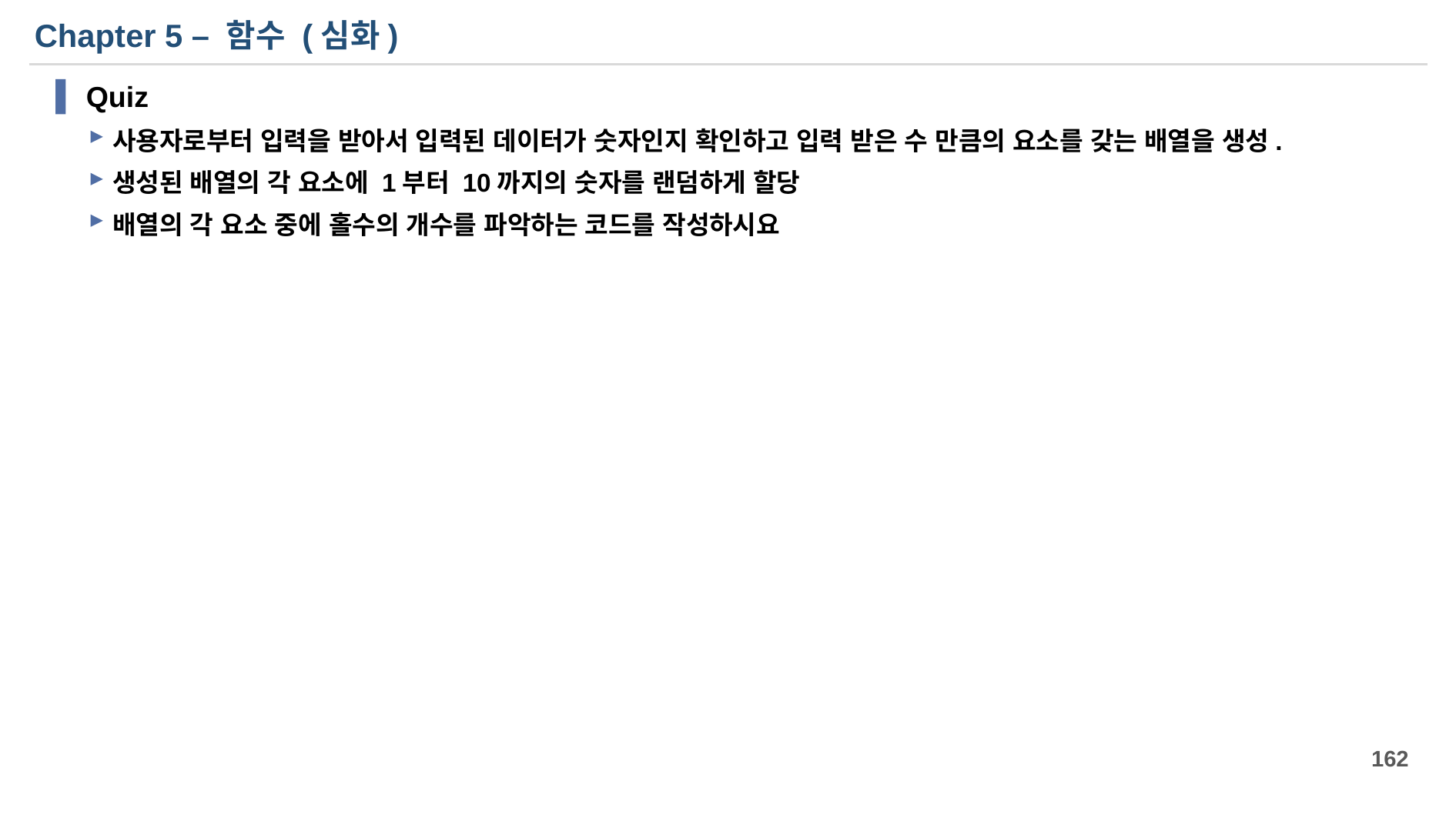

# Chapter 5 – 함수 (심화)
Quiz
사용자로부터 입력을 받아서 입력된 데이터가 숫자인지 확인하고 입력 받은 수 만큼의 요소를 갖는 배열을 생성.
생성된 배열의 각 요소에 1부터 10까지의 숫자를 랜덤하게 할당
배열의 각 요소 중에 홀수의 개수를 파악하는 코드를 작성하시요
162